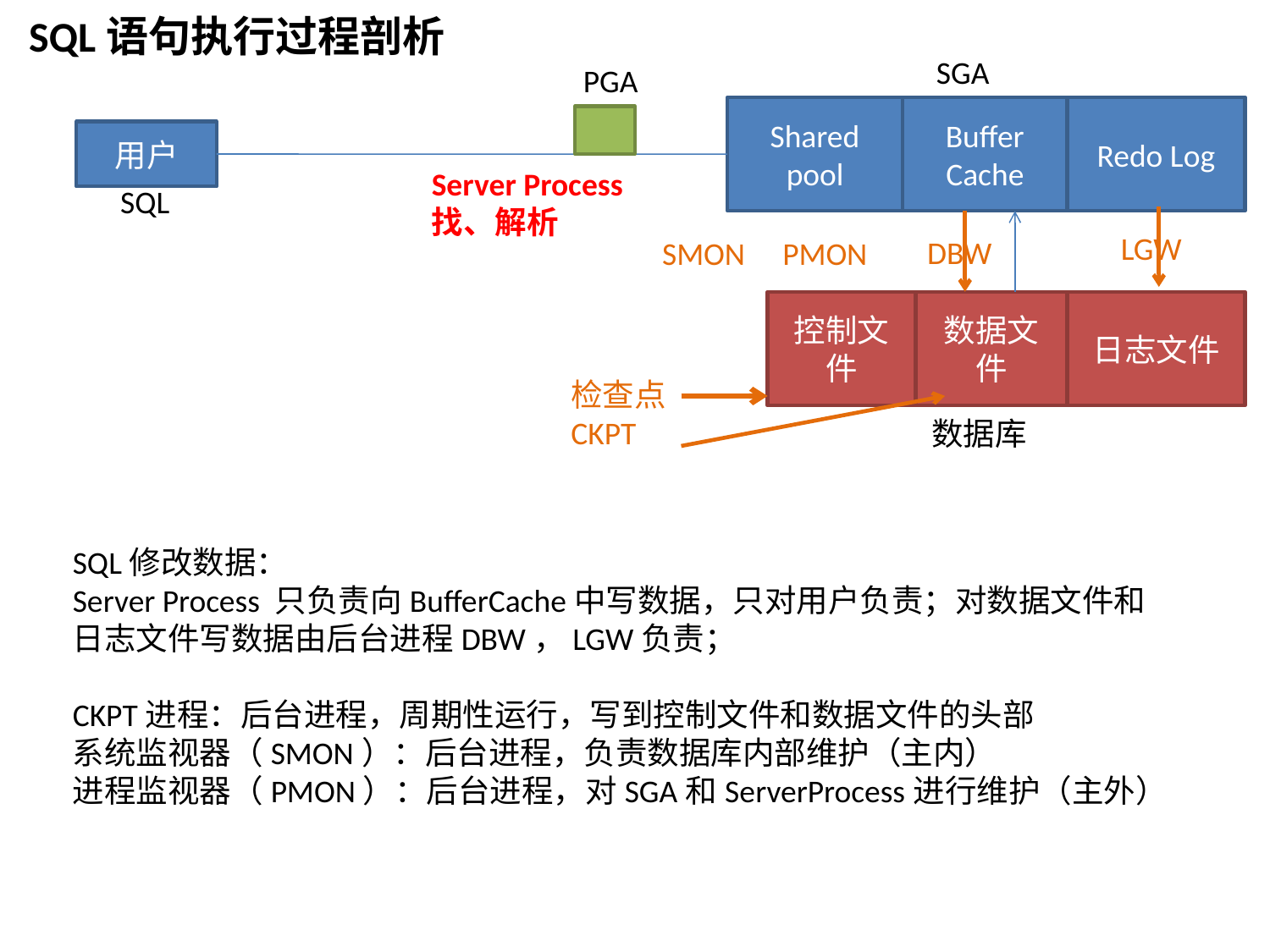

SQL语句执行过程剖析
SGA
PGA
Shared pool
Buffer Cache
Redo Log

用户
Server Process
找、解析
SQL
LGW
DBW
PMON
SMON
日志文件
控制文件
数据文件
检查点
CKPT
数据库
SQL修改数据：
Server Process 只负责向BufferCache中写数据，只对用户负责；对数据文件和
日志文件写数据由后台进程DBW，LGW负责；

CKPT进程：后台进程，周期性运行，写到控制文件和数据文件的头部
系统监视器（SMON）：后台进程，负责数据库内部维护（主内）
进程监视器（PMON）：后台进程，对SGA和ServerProcess进行维护（主外）